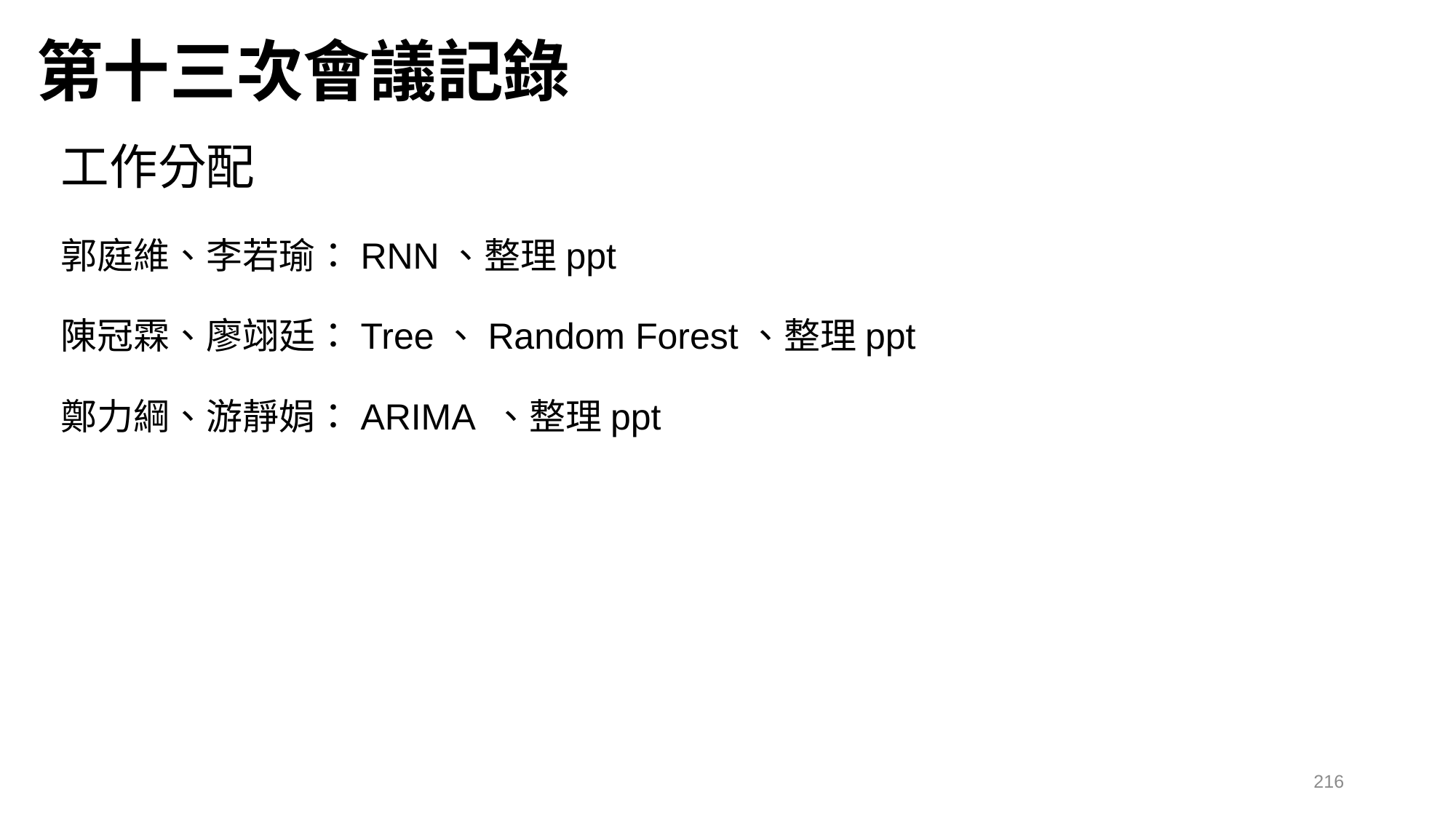

第十三次會議記錄
工作分配
郭庭維、李若瑜：RNN、整理ppt
陳冠霖、廖翊廷：Tree、Random Forest、整理ppt
鄭力綱、游靜娟：ARIMA 、整理ppt

216